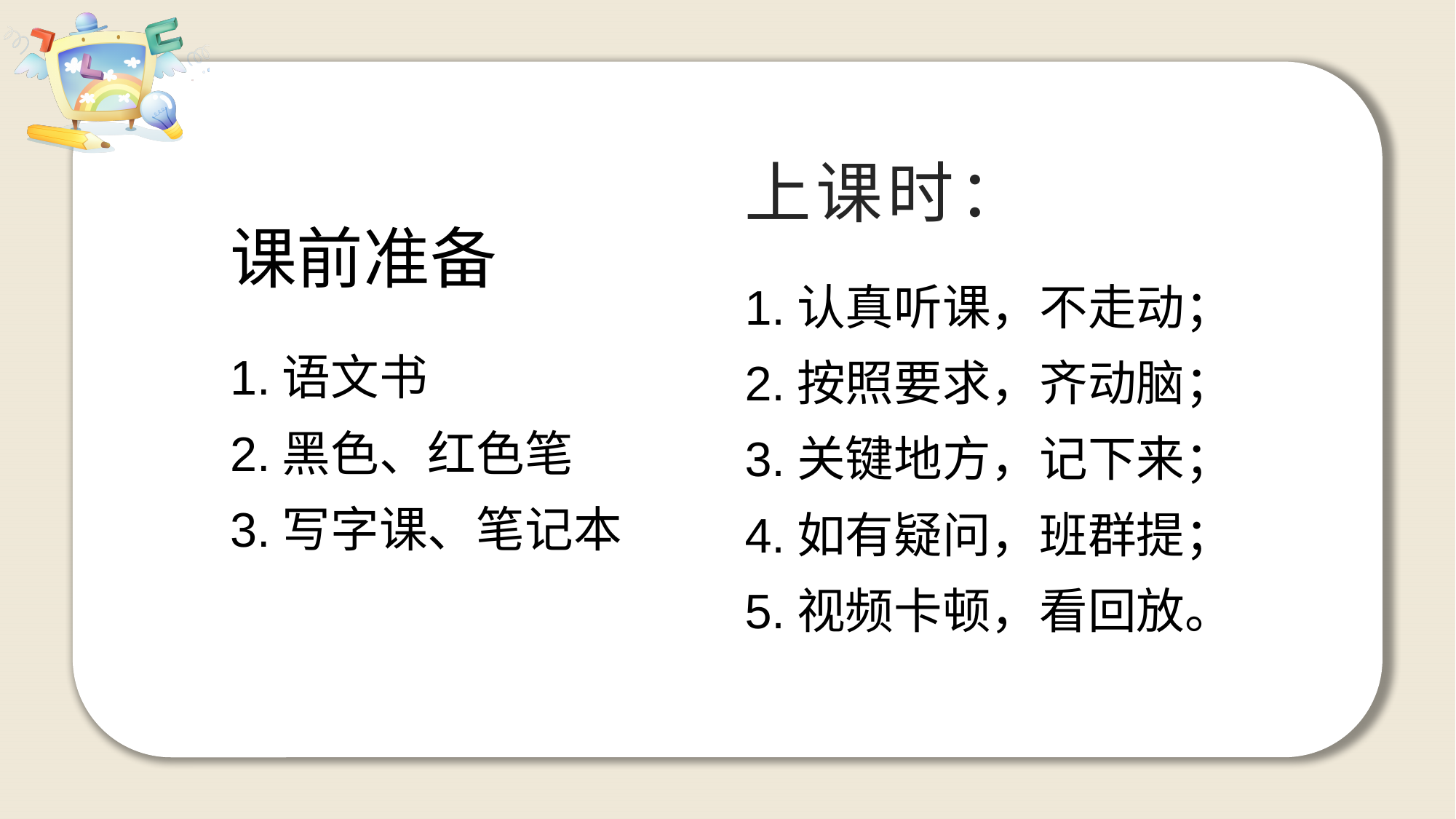

上课时：
课前准备
1.认真听课，不走动；
2.按照要求，齐动脑；
3.关键地方，记下来；
4.如有疑问，班群提；
5.视频卡顿，看回放。
1.语文书
2.黑色、红色笔
3.写字课、笔记本